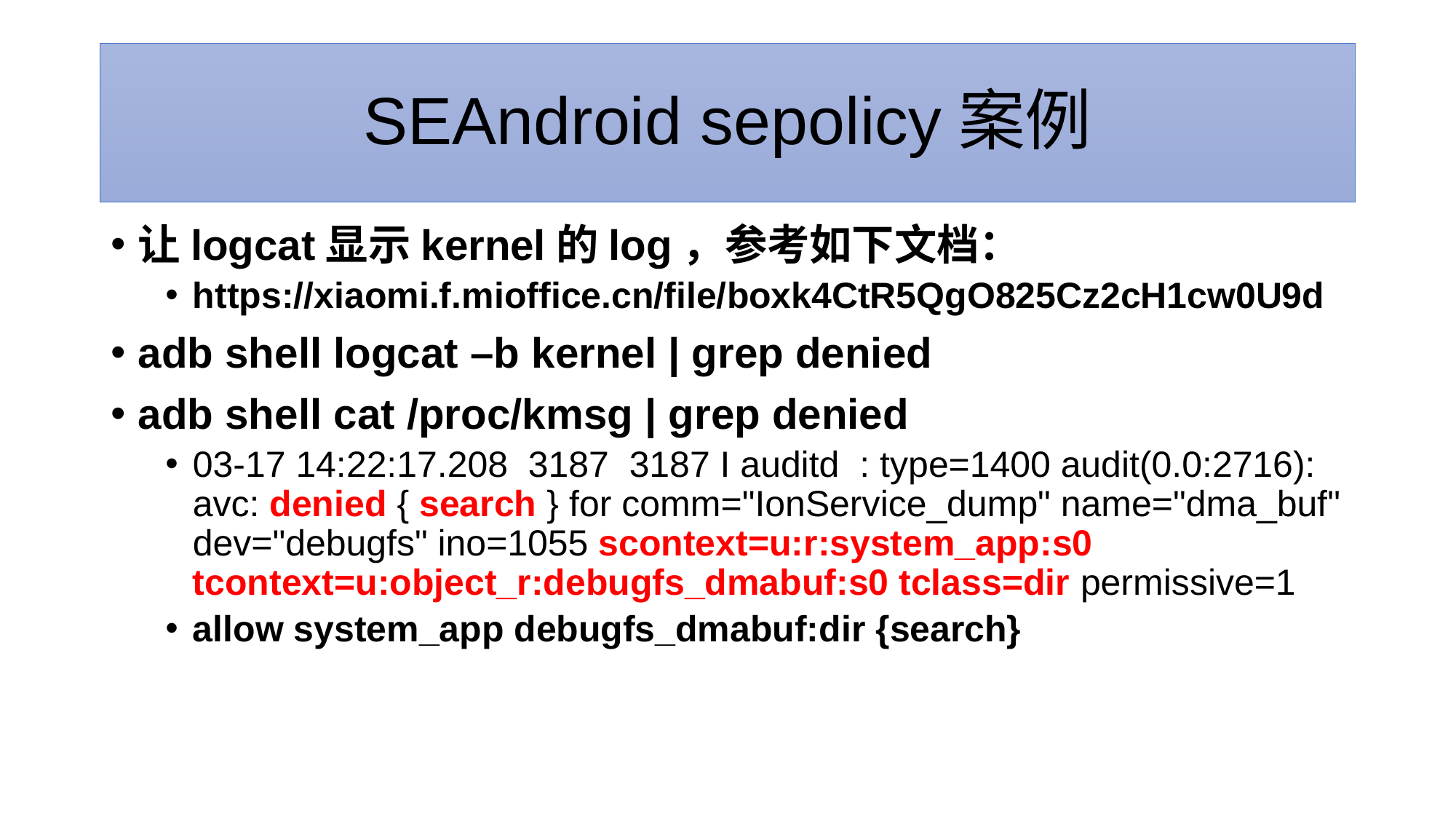

# SEAndroid sepolicy案例
让logcat显示kernel的log，参考如下文档：
https://xiaomi.f.mioffice.cn/file/boxk4CtR5QgO825Cz2cH1cw0U9d
adb shell logcat –b kernel | grep denied
adb shell cat /proc/kmsg | grep denied
03-17 14:22:17.208  3187  3187 I auditd  : type=1400 audit(0.0:2716): avc: denied { search } for comm="IonService_dump" name="dma_buf" dev="debugfs" ino=1055 scontext=u:r:system_app:s0 tcontext=u:object_r:debugfs_dmabuf:s0 tclass=dir permissive=1
allow system_app debugfs_dmabuf:dir {search}